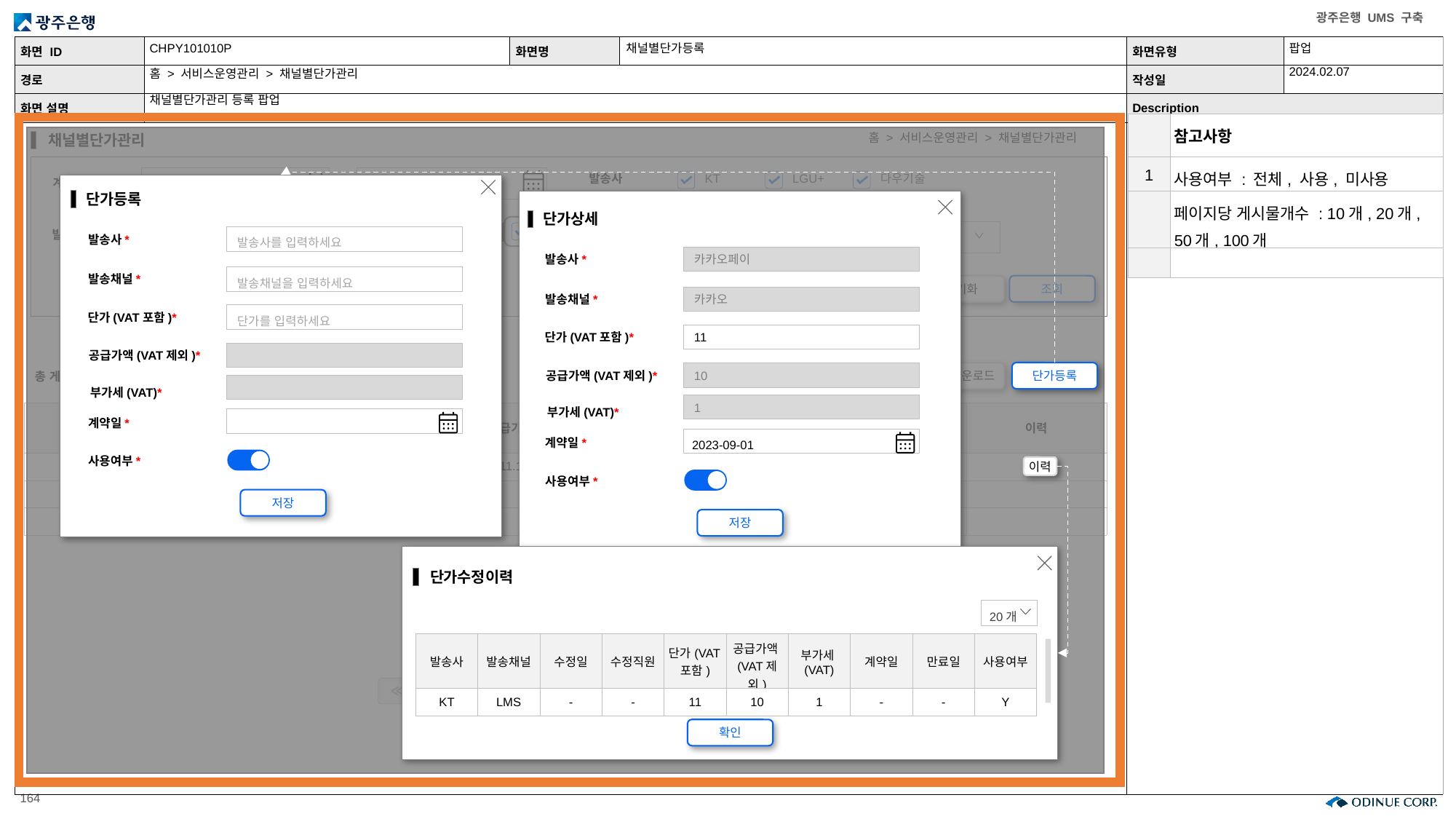

CHPY101010P
채널별단가등록
팝업
2024.02.07
홈 > 서비스운영관리 > 채널별단가관리
채널별단가관리 등록 팝업
|  | 참고사항 |
| --- | --- |
| 1 | 사용여부 : 전체, 사용, 미사용 |
|  | 페이지당 게시물개수 : 10개, 20개, 50개, 100개 |
|  |  |

홈 > 서비스운영관리 > 채널별단가관리
채널별단가관리

2024-01
2024-01

~
KT

LGU+

다우기술

발송사

단가등록

발송사를 입력하세요
발송사*
발송채널을 입력하세요
발송채널*
단가를 입력하세요
단가(VAT포함)*

공급가액(VAT제외)*

부가세(VAT)*

계약일*

사용여부*
저장
계약일

단가상세

카카오페이
발송사*
카카오
발송채널*
11
단가(VAT포함)*
10
공급가액(VAT제외)*
1
부가세(VAT)*
2023-09-01

계약일*

사용여부*
저장

문자
SMS
LMS
MMS

-

RCS
+

PUSH
KAKAO

전체

발송채널
사용여부
초기화
조회
엑셀다운로드
단가등록
총 게시물 1 개
20개

| 발송사 | 발송채널 | 단가 | 공급가액 | 세액 | 계약일 | 사용여부 | 이력 |
| --- | --- | --- | --- | --- | --- | --- | --- |
|  | SMS | 10 | 11.1 | 1 | 2024-09-01 | 사용 |  |
| LGU+ | LMS |  |  |  |  | 미사용 |  |
| LGU+ | MMS |  |  |  |  |  |  |
이력

단가수정이력

20개

확인
| 발송사 | 발송채널 | 수정일 | 수정직원 | 단가(VAT포함) | 공급가액(VAT제외) | 부가세(VAT) | 계약일 | 만료일 | 사용여부 |
| --- | --- | --- | --- | --- | --- | --- | --- | --- | --- |
| KT | LMS | - | - | 11 | 10 | 1 | - | - | Y |
≪
≫

＜
1
2
3
4
5
6
7
8
9
10
＞